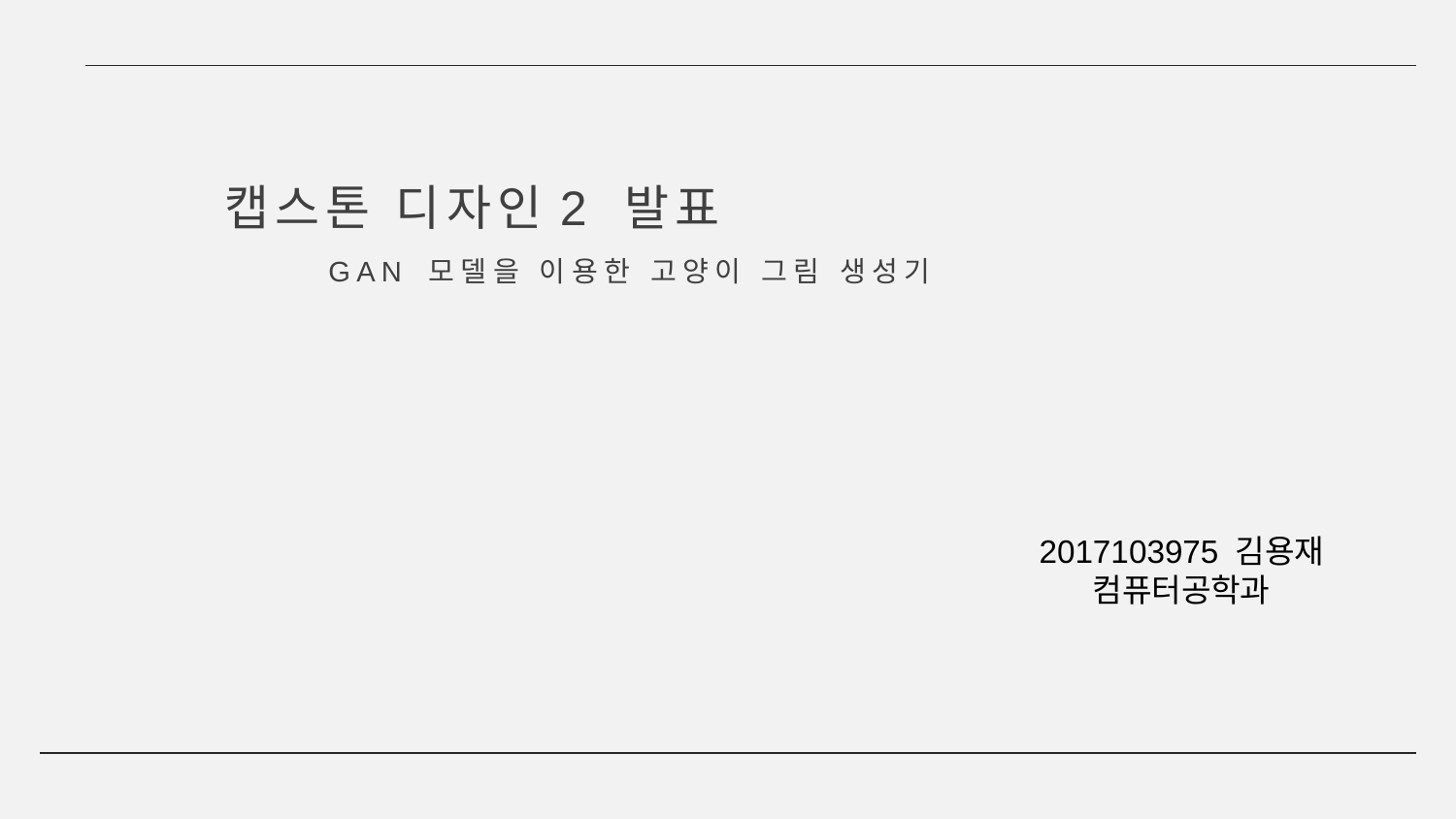

캡스톤 디자인2 발표
GAN 모델을 이용한 고양이 그림 생성기
2017103975 김용재
컴퓨터공학과